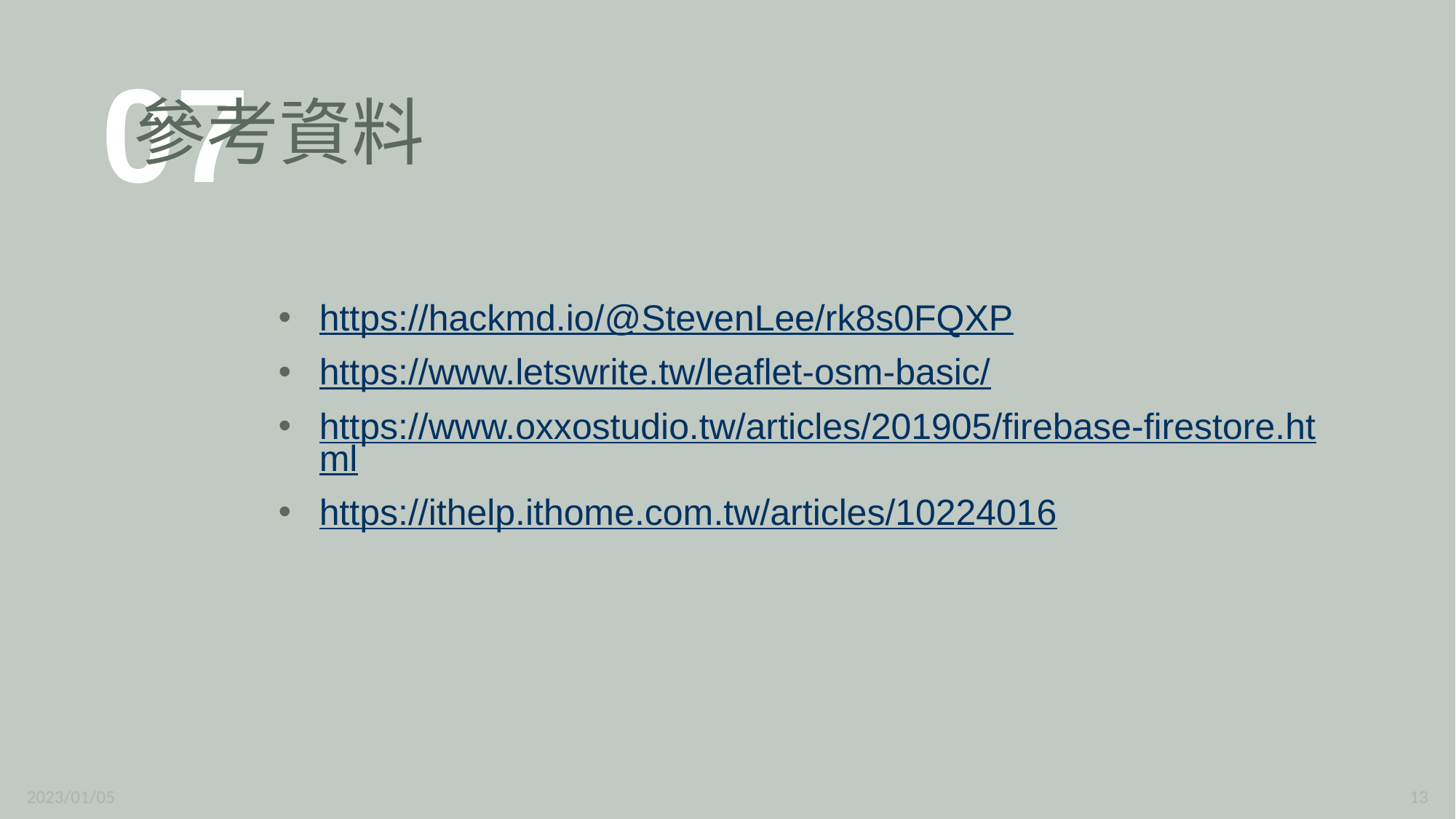

# 參考資料

07
https://hackmd.io/@StevenLee/rk8s0FQXP
https://www.letswrite.tw/leaflet-osm-basic/
https://www.oxxostudio.tw/articles/201905/firebase-firestore.html
https://ithelp.ithome.com.tw/articles/10224016

2023/01/05
13